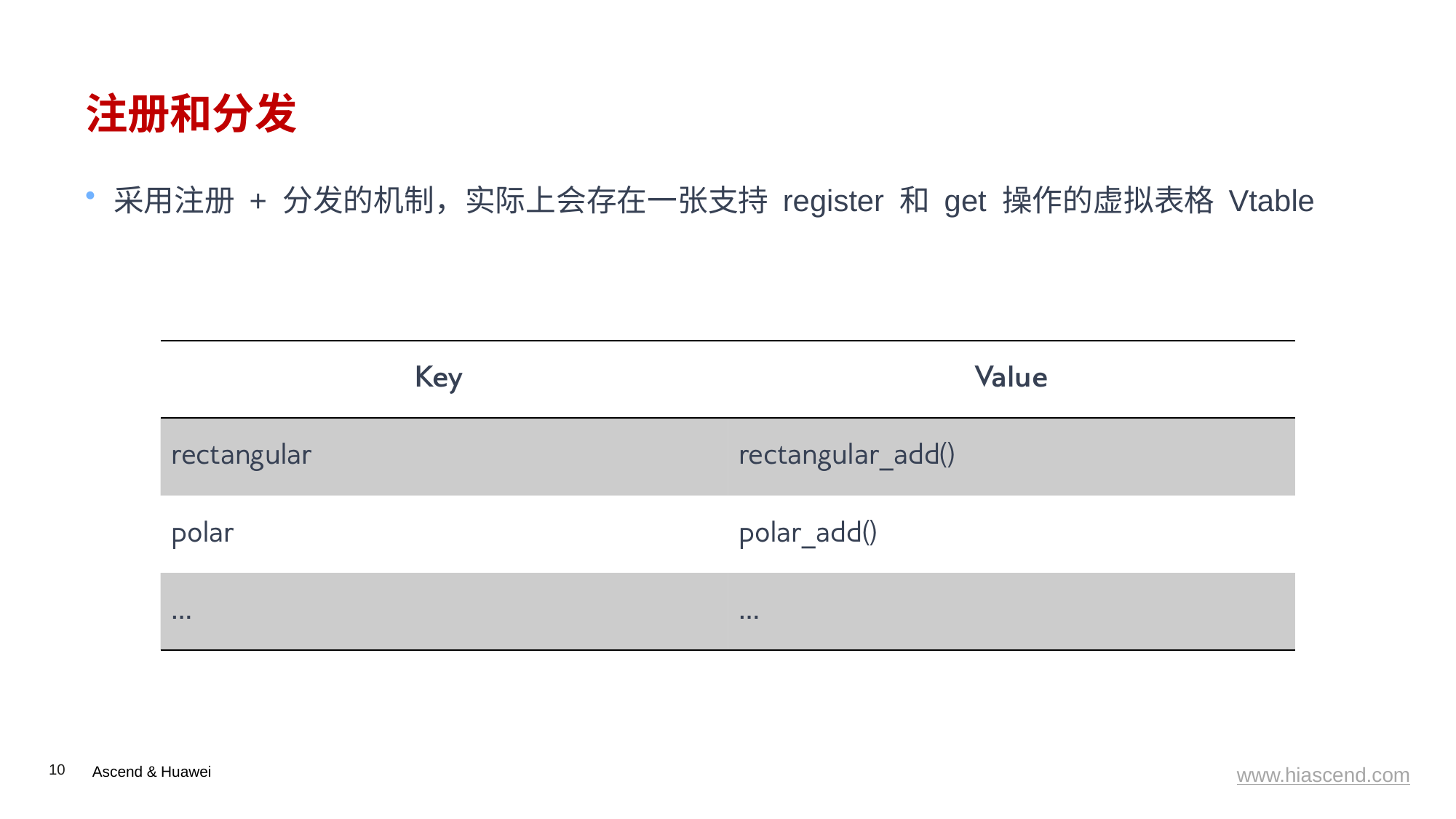

# 注册和分发
采用注册 + 分发的机制，实际上会存在一张支持 register 和 get 操作的虚拟表格 Vtable
| Key | Value |
| --- | --- |
| rectangular | rectangular\_add() |
| polar | polar\_add() |
| … | … |